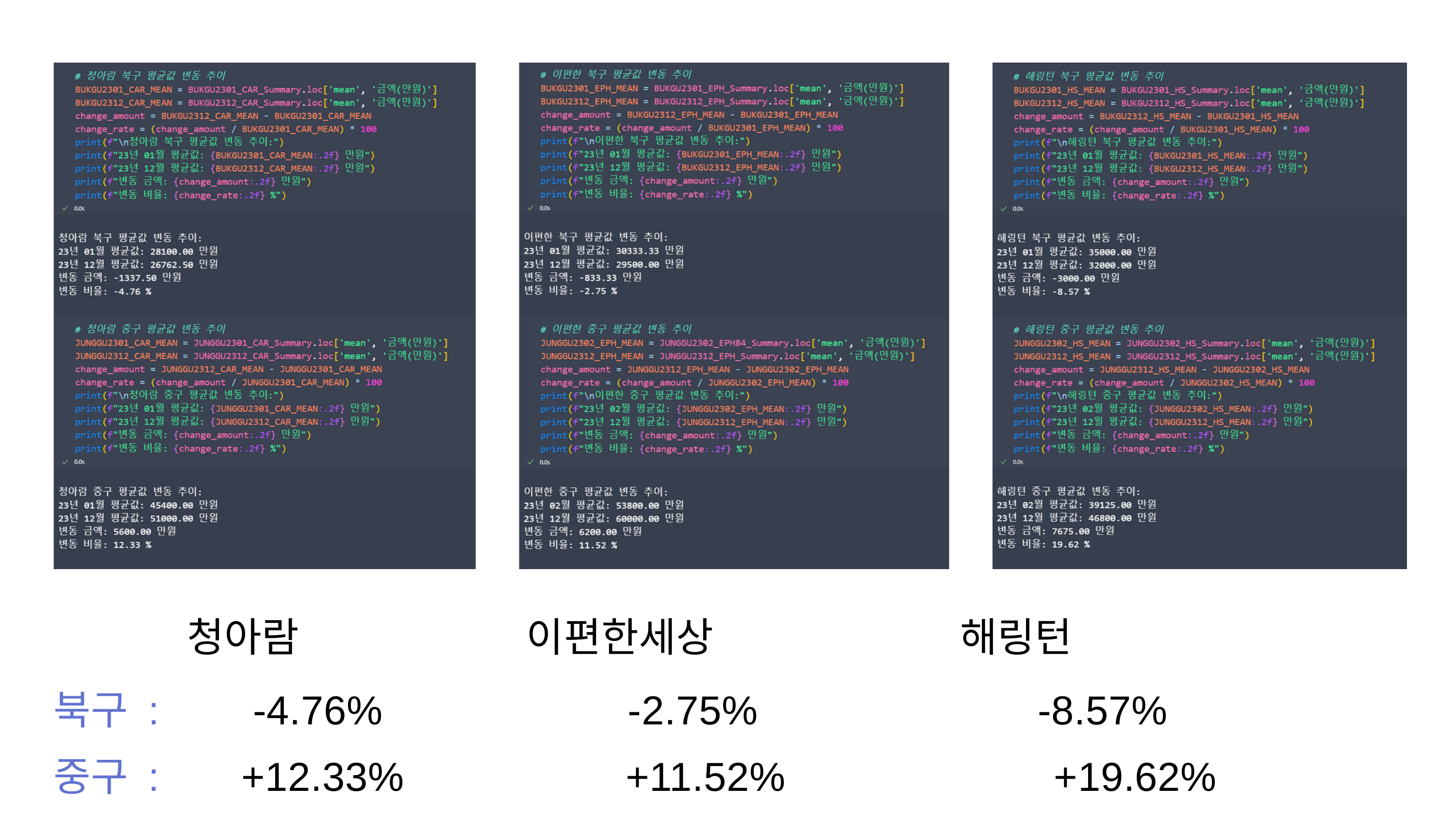

청아람                        이편한세상                          해링턴

북구 :        -4.76%                     -2.75%                        -8.57%
중구 :       +12.33%                   +11.52%                       +19.62%